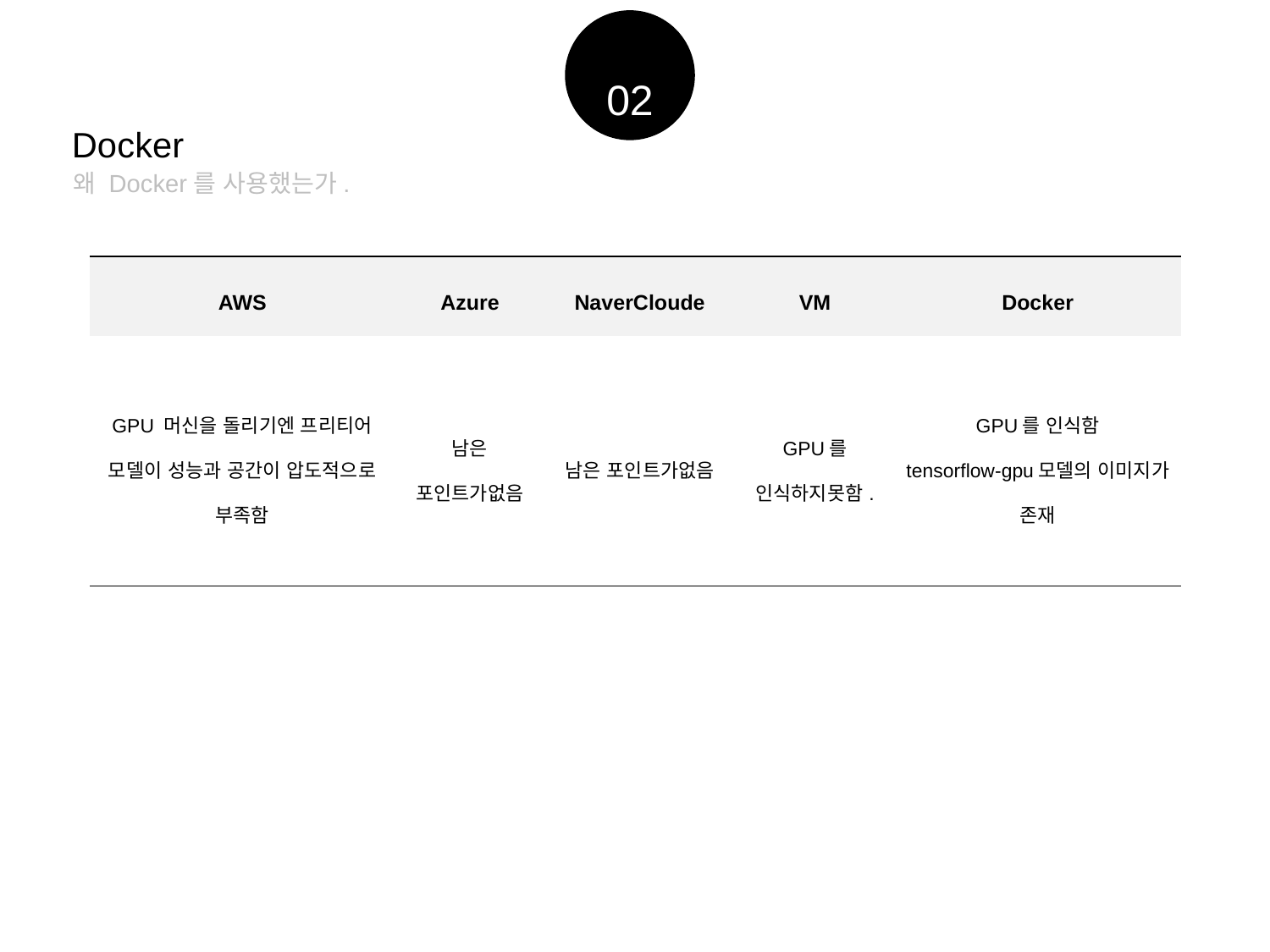

02
Docker
왜 Docker를 사용했는가.
| AWS | Azure | NaverCloude | VM | Docker |
| --- | --- | --- | --- | --- |
| GPU 머신을 돌리기엔 프리티어 모델이 성능과 공간이 압도적으로 부족함 | 남은 포인트가없음 | 남은 포인트가없음 | GPU를 인식하지못함. | GPU를 인식함 tensorflow-gpu모델의 이미지가 존재 |